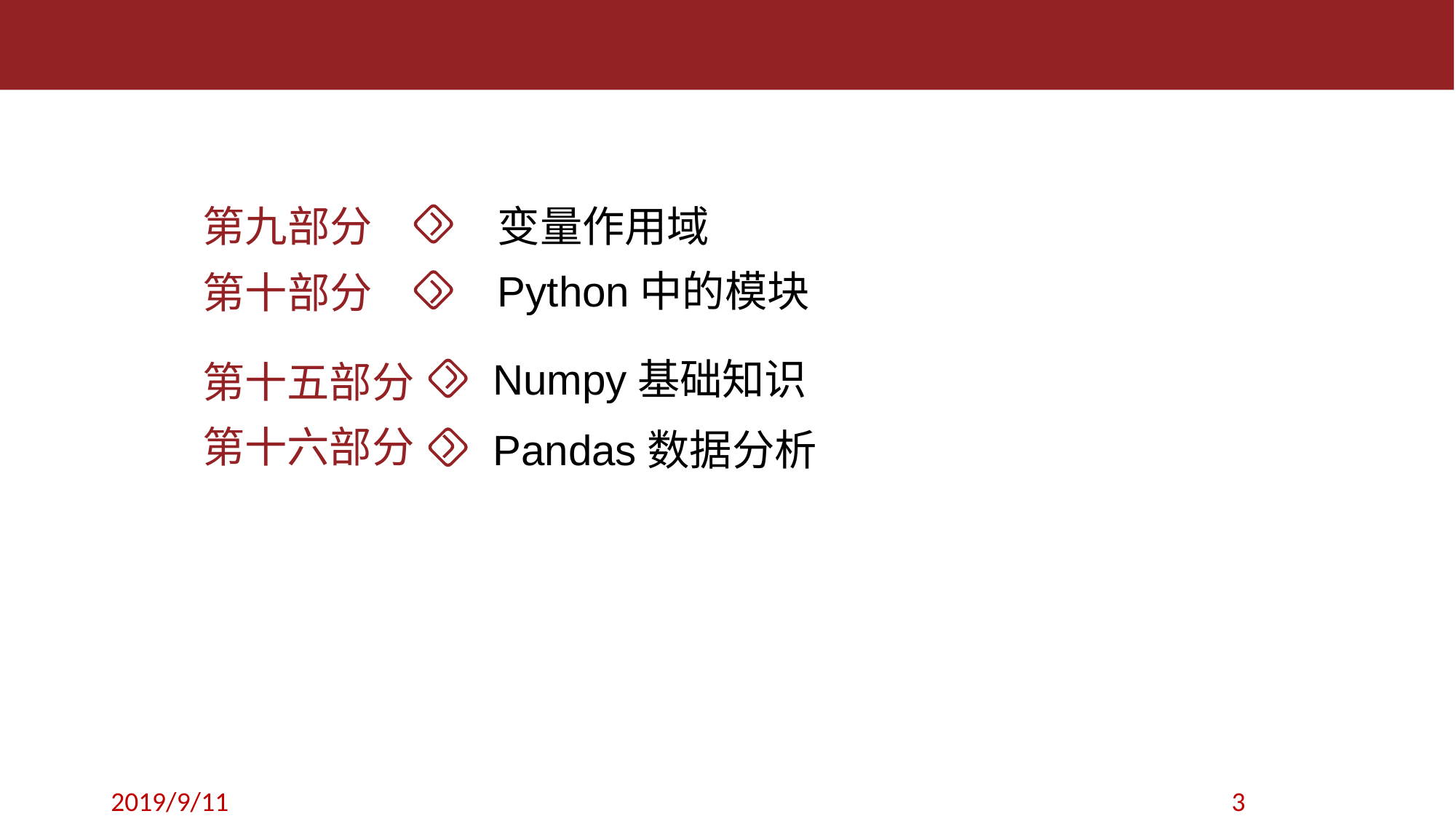

第九部分
变量作用域

Python中的模块
第十部分

Numpy基础知识
第十五部分

第十六部分
Pandas数据分析

2019/9/11
3